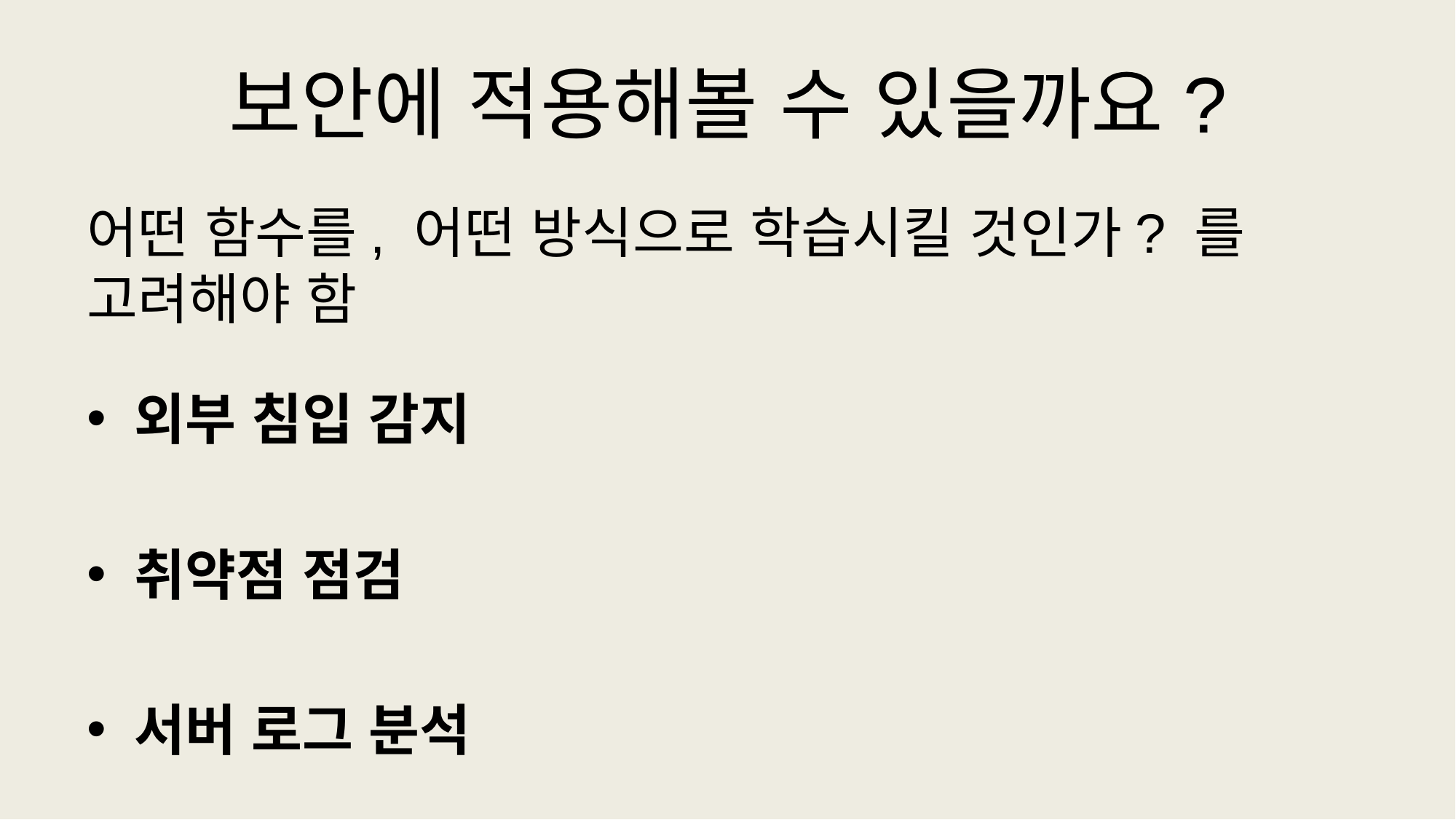

# 보안에 적용해볼 수 있을까요?
어떤 함수를, 어떤 방식으로 학습시킬 것인가? 를 고려해야 함

외부 침입 감지

취약점 점검

서버 로그 분석